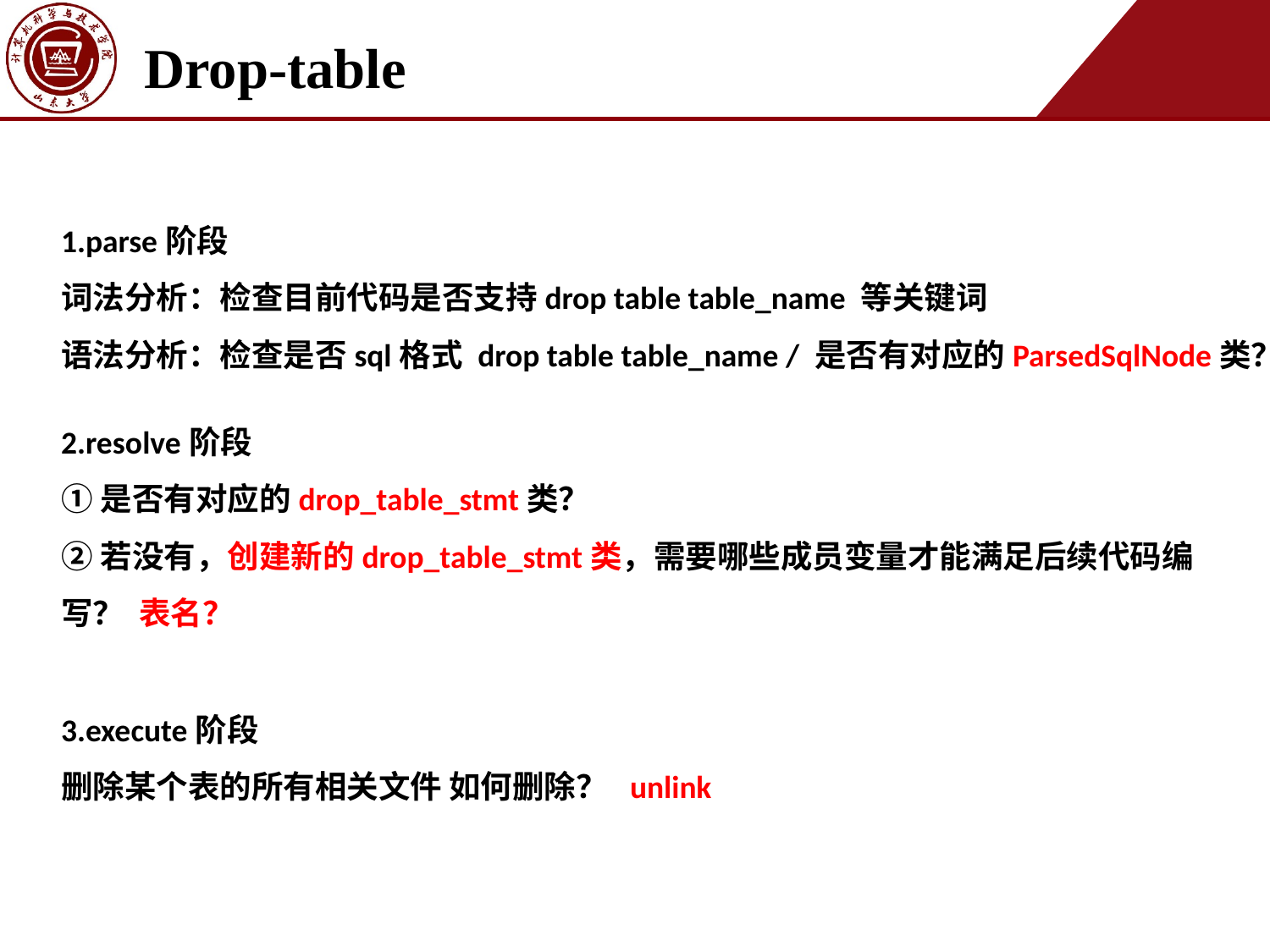

Drop-table
1.parse阶段
词法分析：检查目前代码是否支持drop table table_name 等关键词
语法分析：检查是否sql格式 drop table table_name / 是否有对应的ParsedSqlNode类？
2.resolve阶段
①是否有对应的drop_table_stmt类？
②若没有，创建新的drop_table_stmt类，需要哪些成员变量才能满足后续代码编写？  表名？
3.execute阶段
删除某个表的所有相关文件 如何删除？  unlink